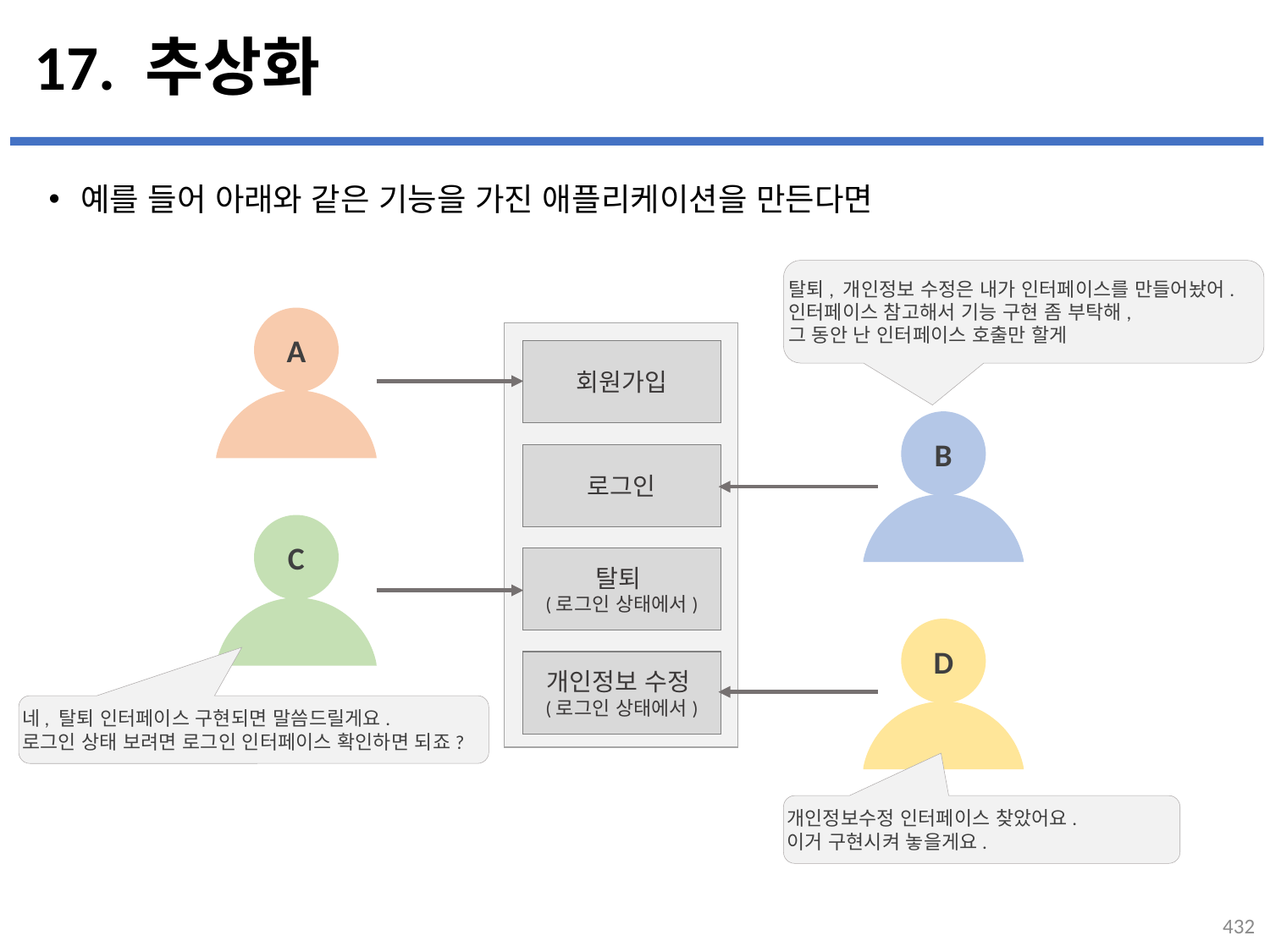

# 17. 추상화
예를 들어 아래와 같은 기능을 가진 애플리케이션을 만든다면
...

설명
탈퇴, 개인정보 수정은 내가 인터페이스를 만들어놨어.
인터페이스 참고해서 기능 구현 좀 부탁해,
그 동안 난 인터페이스 호출만 할게
A

회원가입
B

로그인
C

탈퇴
(로그인 상태에서)
D

개인정보 수정
(로그인 상태에서)
네, 탈퇴 인터페이스 구현되면 말씀드릴게요.
로그인 상태 보려면 로그인 인터페이스 확인하면 되죠?
개인정보수정 인터페이스 찾았어요.
이거 구현시켜 놓을게요.
432